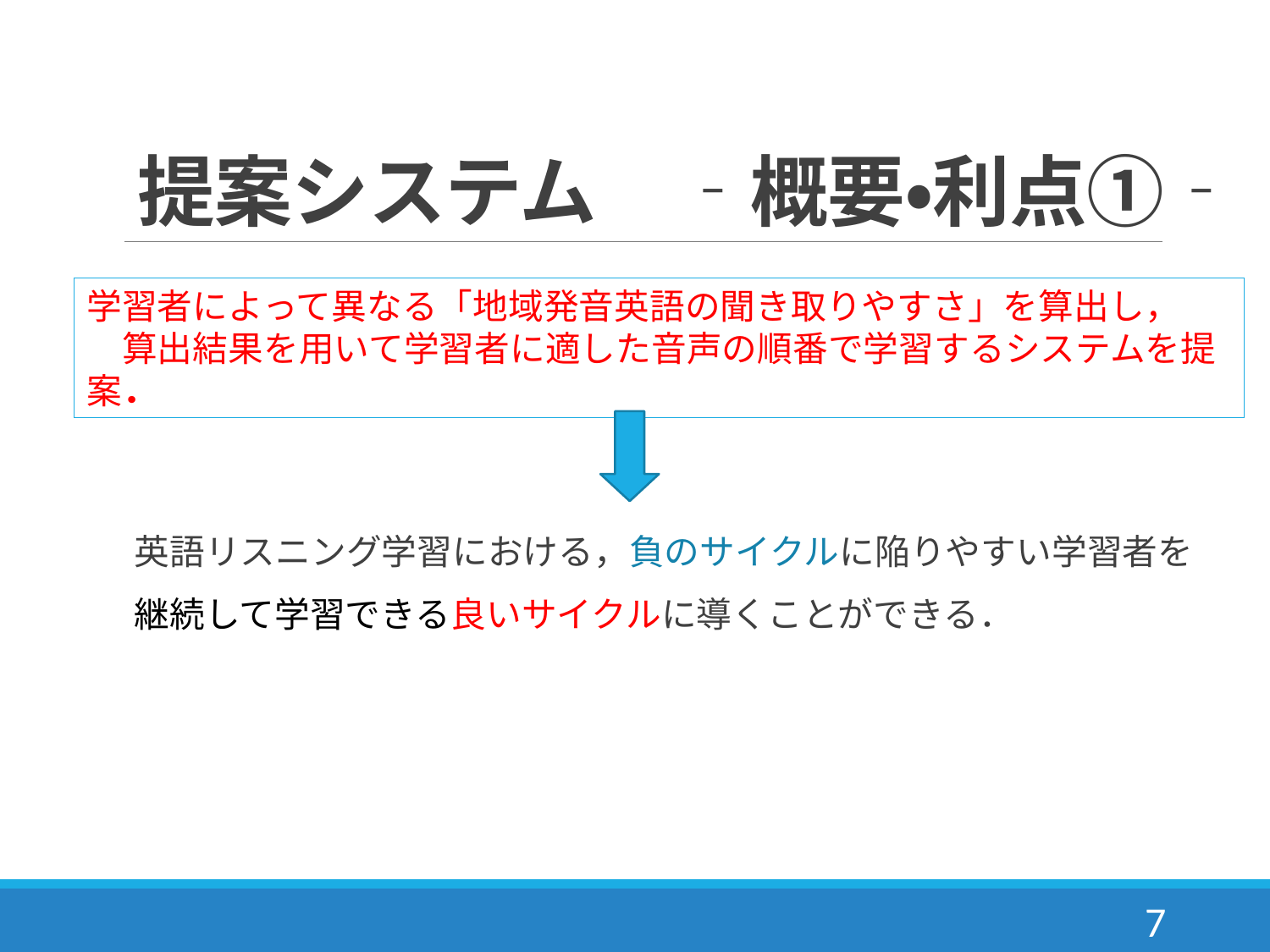

# 提案システム　‐概要・利点①‐
学習者によって異なる「地域発音英語の聞き取りやすさ」を算出し，　　算出結果を用いて学習者に適した音声の順番で学習するシステムを提案．

　英語リスニング学習における，負のサイクルに陥りやすい学習者を
　継続して学習できる良いサイクルに導くことができる．
7